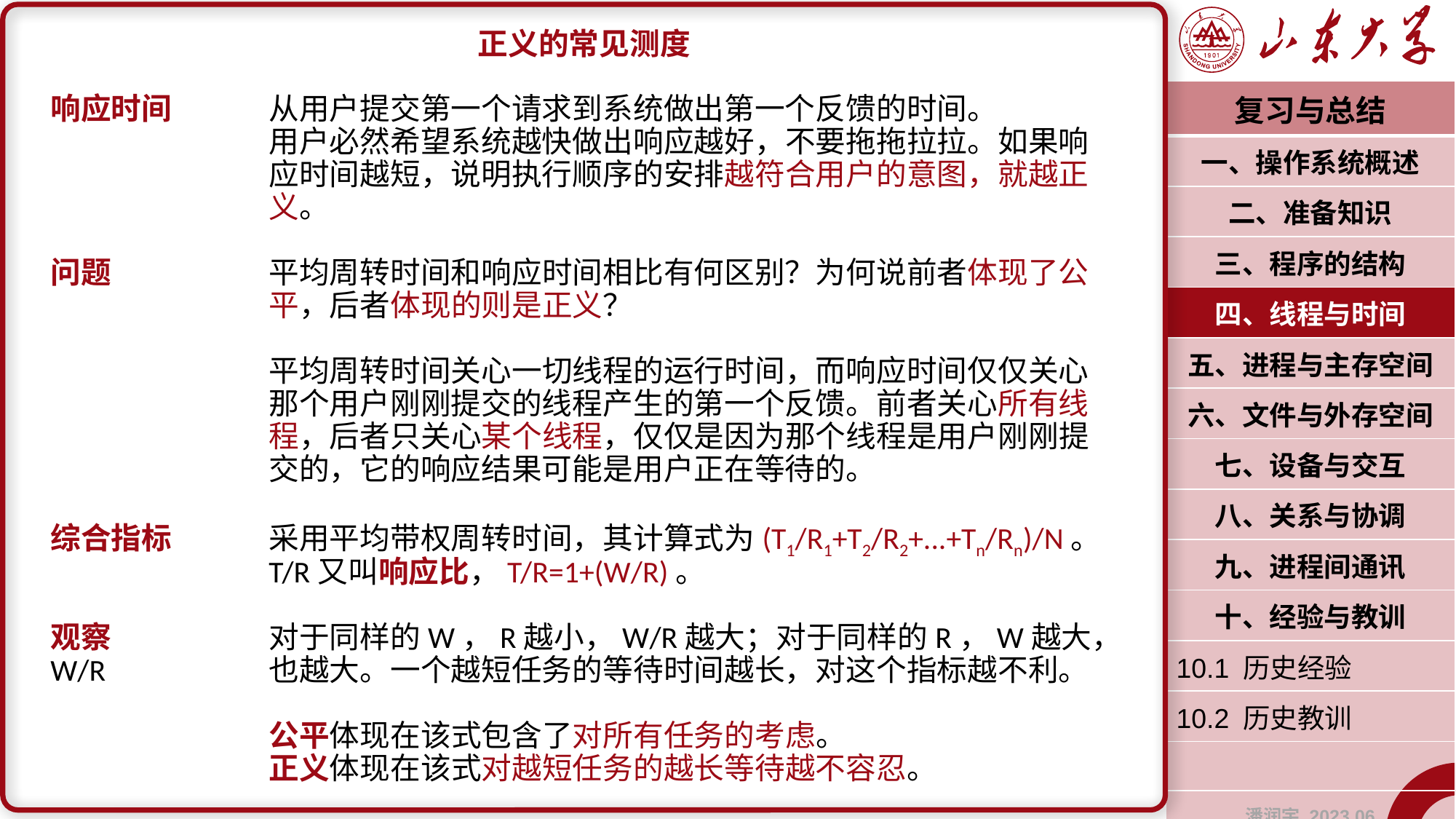

正义的常见测度

响应时间	从用户提交第一个请求到系统做出第一个反馈的时间。
		用户必然希望系统越快做出响应越好，不要拖拖拉拉。如果响		应时间越短，说明执行顺序的安排越符合用户的意图，就越正		义。

问题		平均周转时间和响应时间相比有何区别？为何说前者体现了公		平，后者体现的则是正义？

		平均周转时间关心一切线程的运行时间，而响应时间仅仅关心		那个用户刚刚提交的线程产生的第一个反馈。前者关心所有线		程，后者只关心某个线程，仅仅是因为那个线程是用户刚刚提		交的，它的响应结果可能是用户正在等待的。

综合指标	采用平均带权周转时间，其计算式为(T1/R1+T2/R2+...+Tn/Rn)/N。		T/R又叫响应比，T/R=1+(W/R)。

观察		对于同样的W，R越小，W/R越大；对于同样的R，W越大，W/R		也越大。一个越短任务的等待时间越长，对这个指标越不利。

		公平体现在该式包含了对所有任务的考虑。
		正义体现在该式对越短任务的越长等待越不容忍。
| 复习与总结 |
| --- |
| 一、操作系统概述 |
| 二、准备知识 |
| 三、程序的结构 |
| 四、线程与时间 |
| 五、进程与主存空间 |
| 六、文件与外存空间 |
| 七、设备与交互 |
| 八、关系与协调 |
| 九、进程间通讯 |
| 十、经验与教训 |
| 10.1 历史经验 |
| 10.2 历史教训 |
|  |
| 潘润宇 2023.06 |